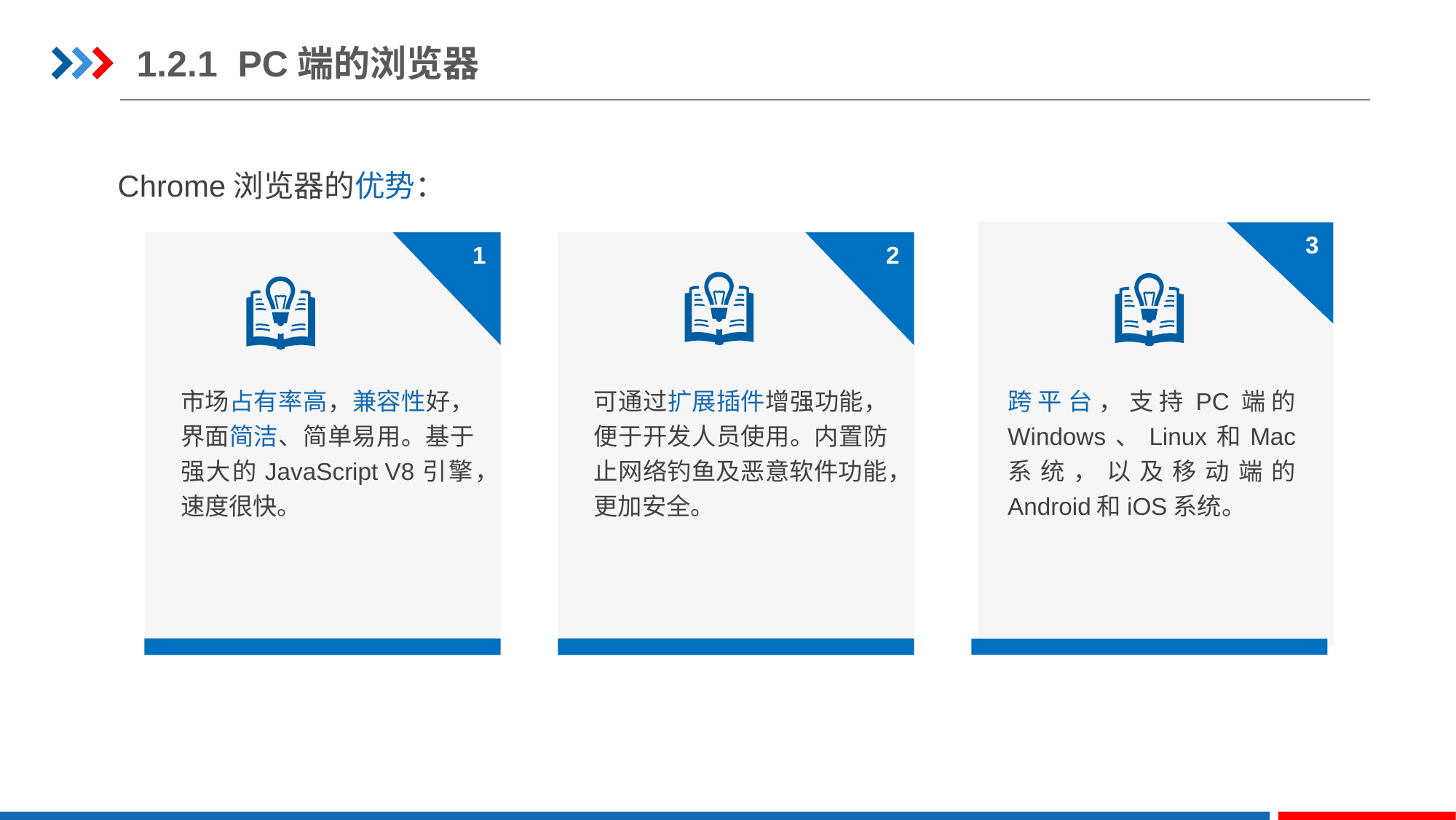

1.2.1  PC端的浏览器
Chrome浏览器的优势：
3

1

2

市场占有率高，兼容性好，界面简洁、简单易用。基于强大的JavaScript V8引擎，速度很快。
可通过扩展插件增强功能，便于开发人员使用。内置防止网络钓鱼及恶意软件功能，更加安全。
跨平台，支持PC端的Windows、Linux和Mac系统，以及移动端的Android和iOS系统。